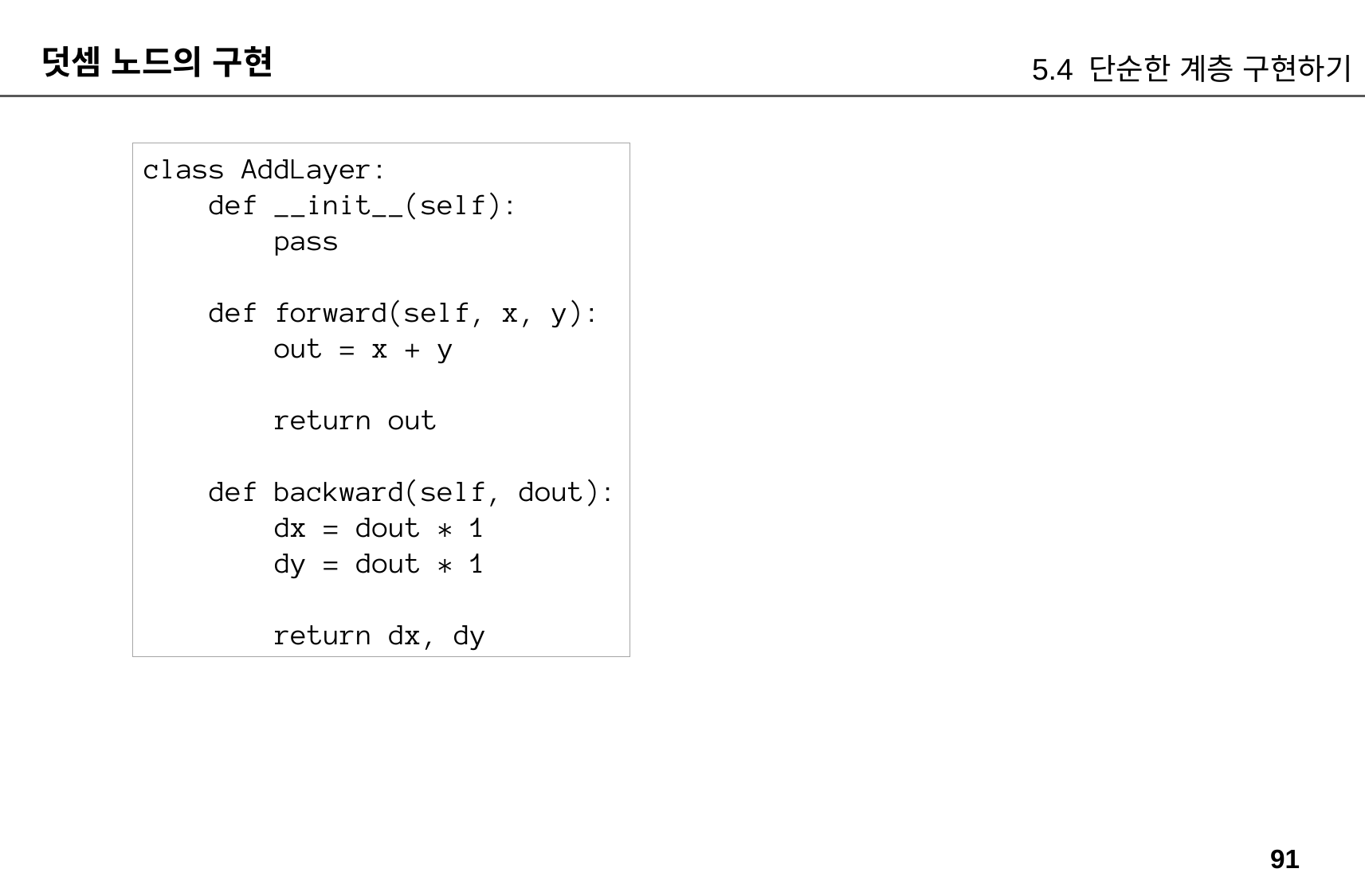

덧셈 노드의 구현
5.4 단순한 계층 구현하기
class AddLayer:
    def __init__(self):
        pass

    def forward(self, x, y):
        out = x + y

        return out

    def backward(self, dout):
        dx = dout * 1
        dy = dout * 1

        return dx, dy